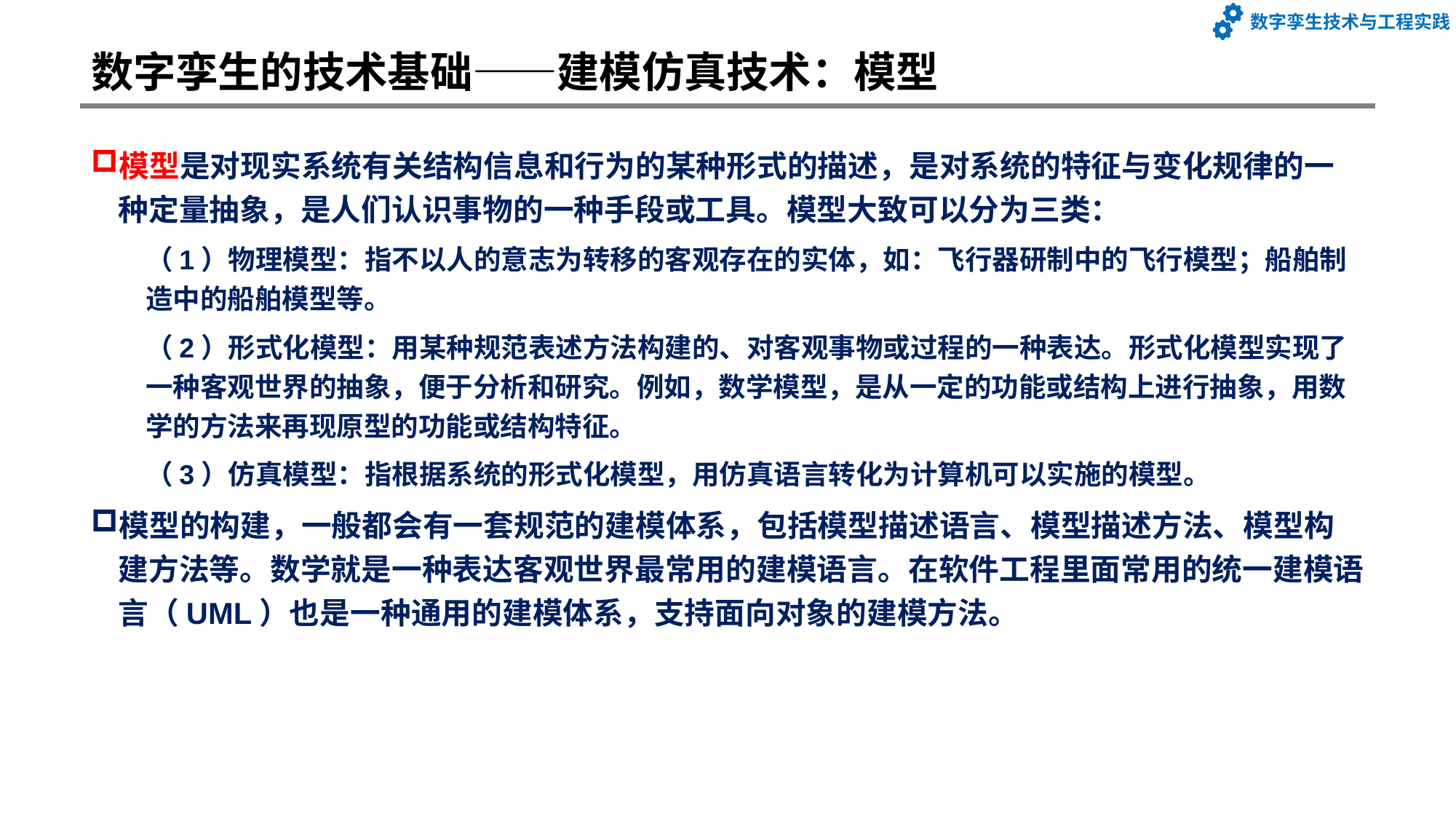

# 数字孪生的技术基础——建模仿真技术：模型
模型是对现实系统有关结构信息和行为的某种形式的描述，是对系统的特征与变化规律的一种定量抽象，是人们认识事物的一种手段或工具。模型大致可以分为三类：
（1）物理模型：指不以人的意志为转移的客观存在的实体，如：飞行器研制中的飞行模型；船舶制造中的船舶模型等。
（2）形式化模型：用某种规范表述方法构建的、对客观事物或过程的一种表达。形式化模型实现了一种客观世界的抽象，便于分析和研究。例如，数学模型，是从一定的功能或结构上进行抽象，用数学的方法来再现原型的功能或结构特征。
（3）仿真模型：指根据系统的形式化模型，用仿真语言转化为计算机可以实施的模型。
模型的构建，一般都会有一套规范的建模体系，包括模型描述语言、模型描述方法、模型构建方法等。数学就是一种表达客观世界最常用的建模语言。在软件工程里面常用的统一建模语言（UML）也是一种通用的建模体系，支持面向对象的建模方法。
6